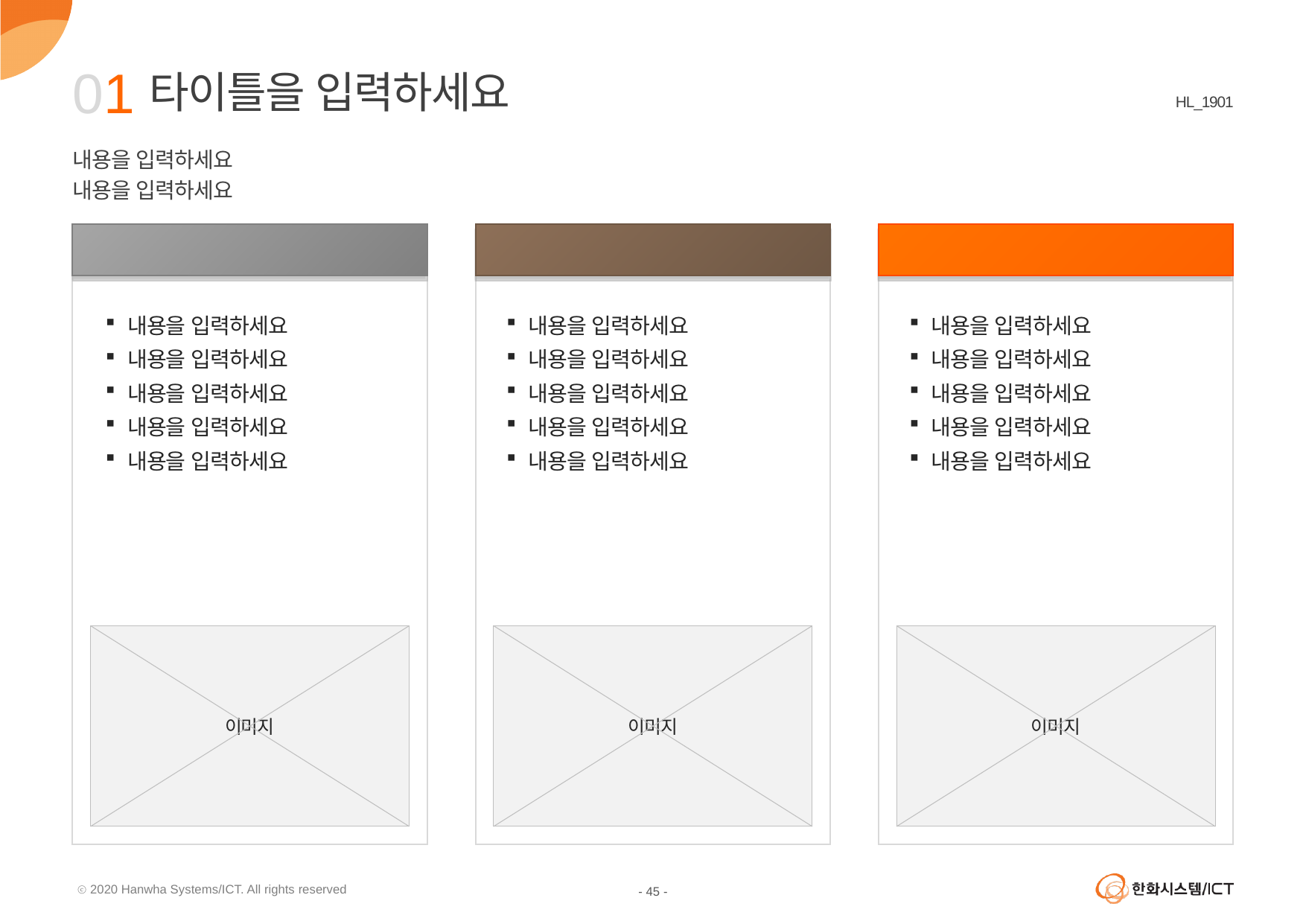

01
타이틀을 입력하세요
내용을 입력하세요
내용을 입력하세요
내용을 입력하세요
내용을 입력하세요
내용을 입력하세요

내용을 입력하세요
내용을 입력하세요
내용을 입력하세요
내용을 입력하세요
내용을 입력하세요
내용을 입력하세요
내용을 입력하세요
내용을 입력하세요
내용을 입력하세요
내용을 입력하세요
내용을 입력하세요
내용을 입력하세요
내용을 입력하세요
내용을 입력하세요
내용을 입력하세요
이미지

이미지

이미지